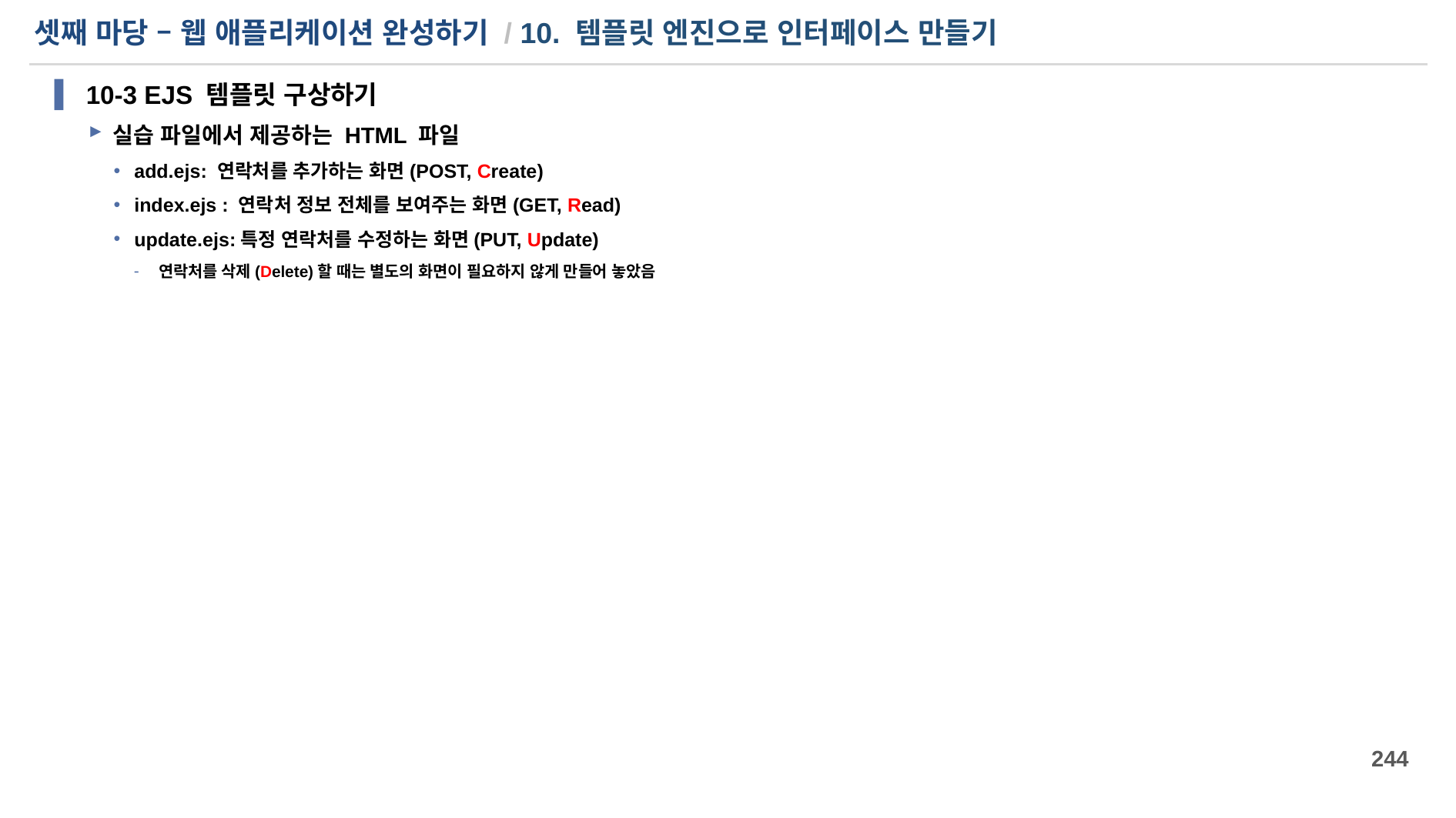

# 셋째 마당 – 웹 애플리케이션 완성하기 / 10. 템플릿 엔진으로 인터페이스 만들기
10-3 EJS 템플릿 구상하기
실습 파일에서 제공하는 HTML 파일
add.ejs: 연락처를 추가하는 화면(POST, Create)
index.ejs : 연락처 정보 전체를 보여주는 화면(GET, Read)
update.ejs:특정 연락처를 수정하는 화면(PUT, Update)
연락처를 삭제(Delete)할 때는 별도의 화면이 필요하지 않게 만들어 놓았음

244